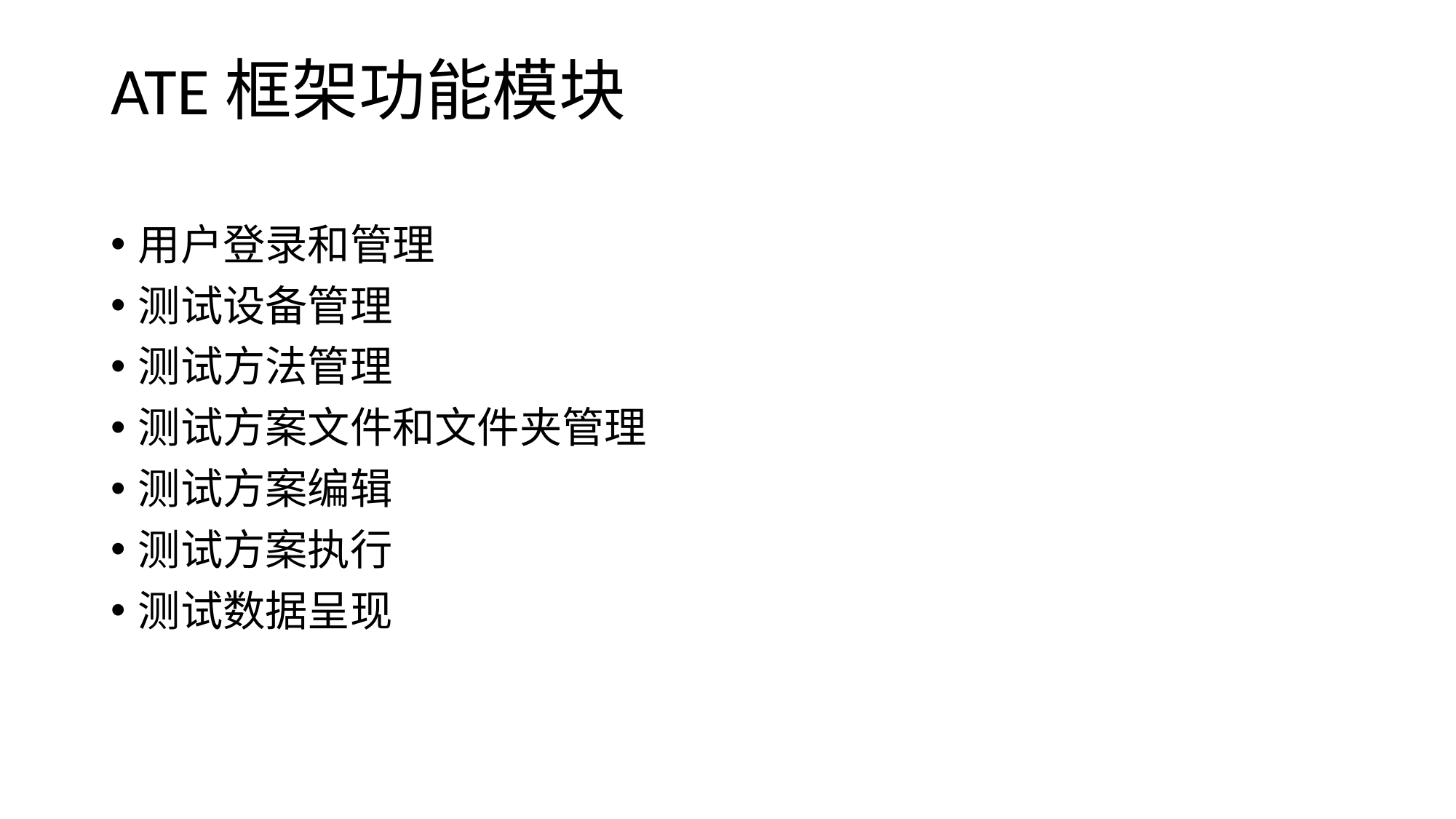

# ATE框架功能模块
用户登录和管理
测试设备管理
测试方法管理
测试方案文件和文件夹管理
测试方案编辑
测试方案执行
测试数据呈现